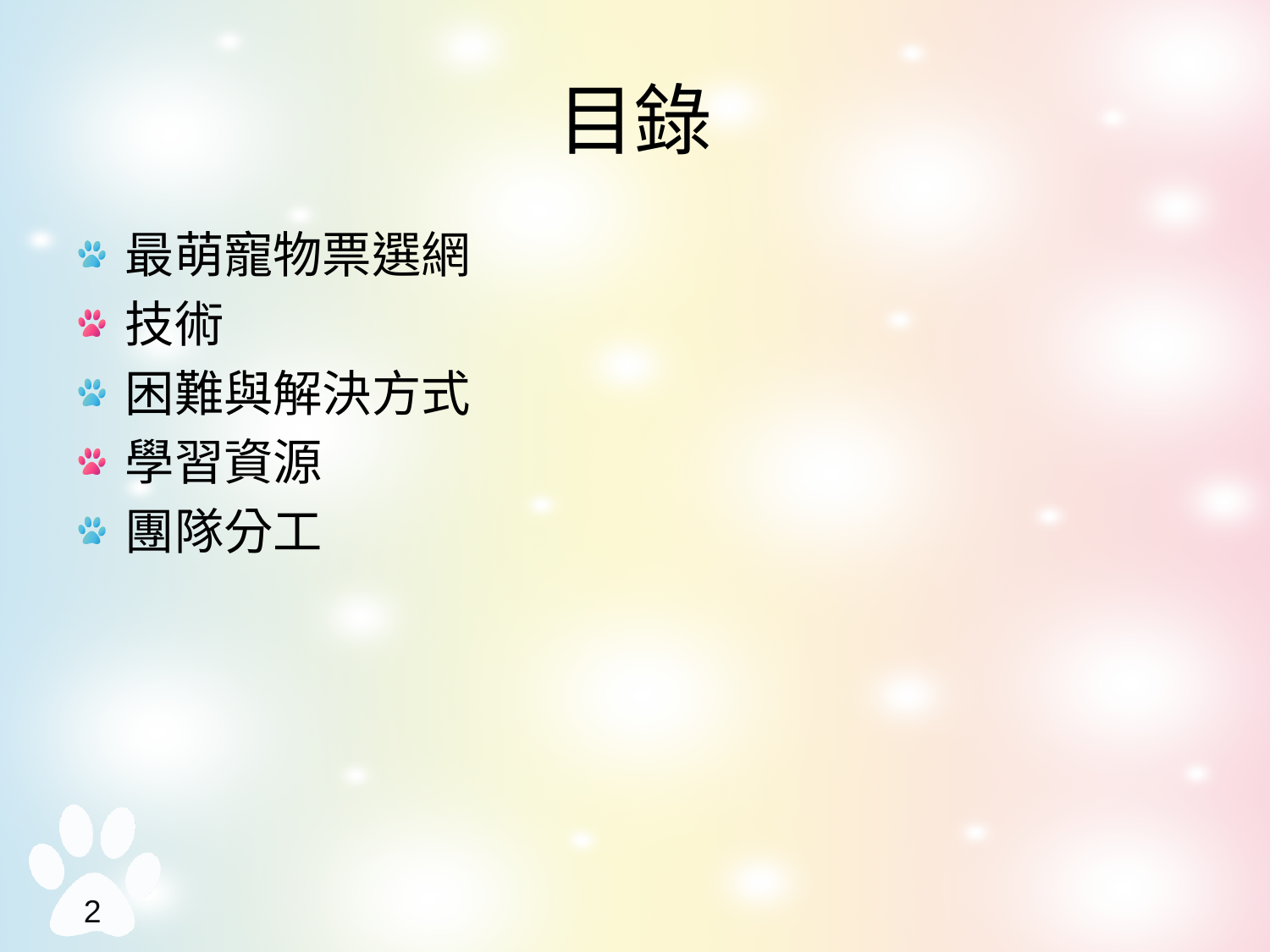

# 目錄
最萌寵物票選網
技術
困難與解決方式
學習資源
團隊分工

2